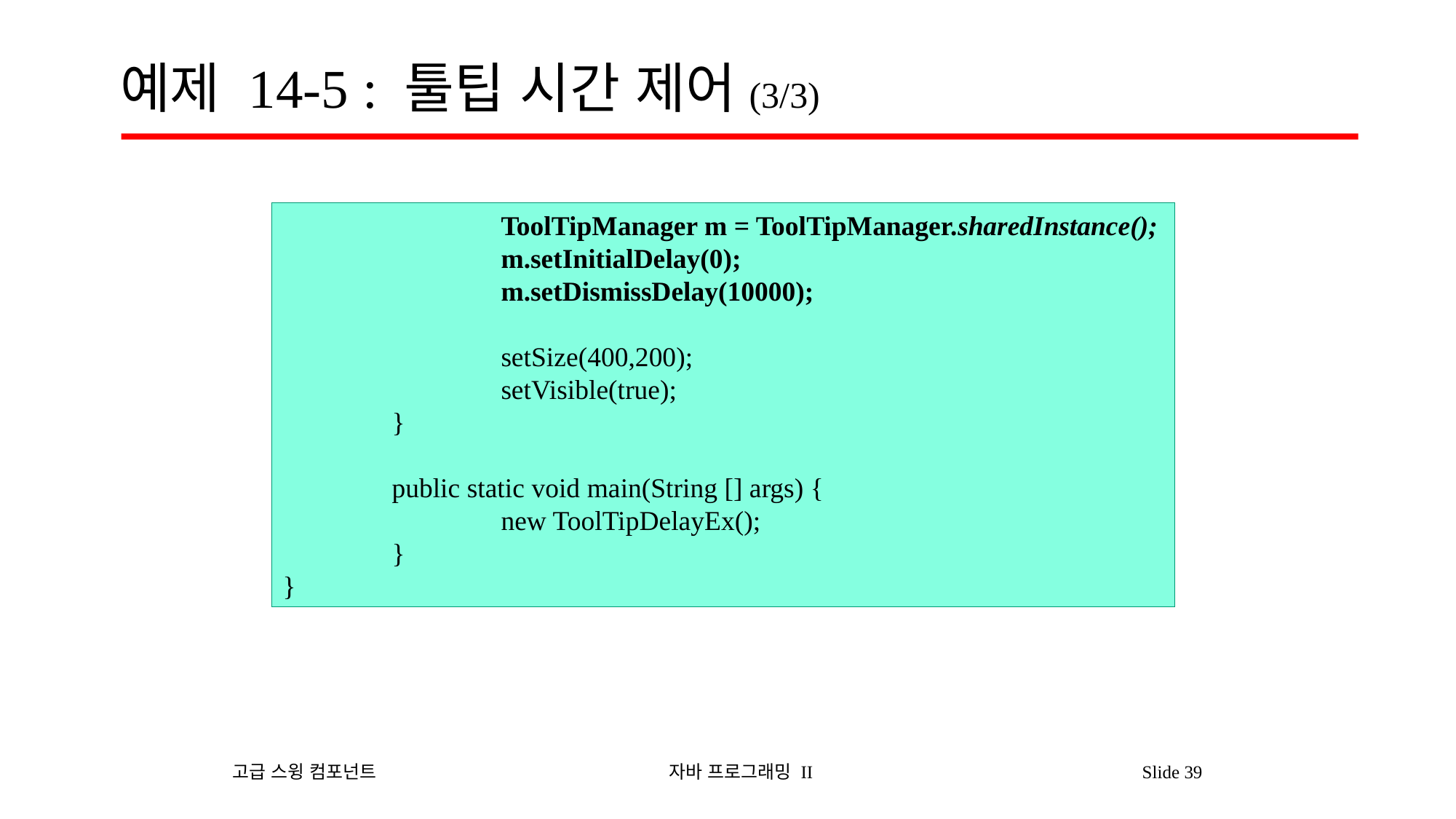

# 예제 14-5 : 툴팁 시간 제어(3/3)
		ToolTipManager m = ToolTipManager.sharedInstance();
		m.setInitialDelay(0);
		m.setDismissDelay(10000);

		setSize(400,200);
		setVisible(true);
	}

	public static void main(String [] args) {
		new ToolTipDelayEx();
	}
}